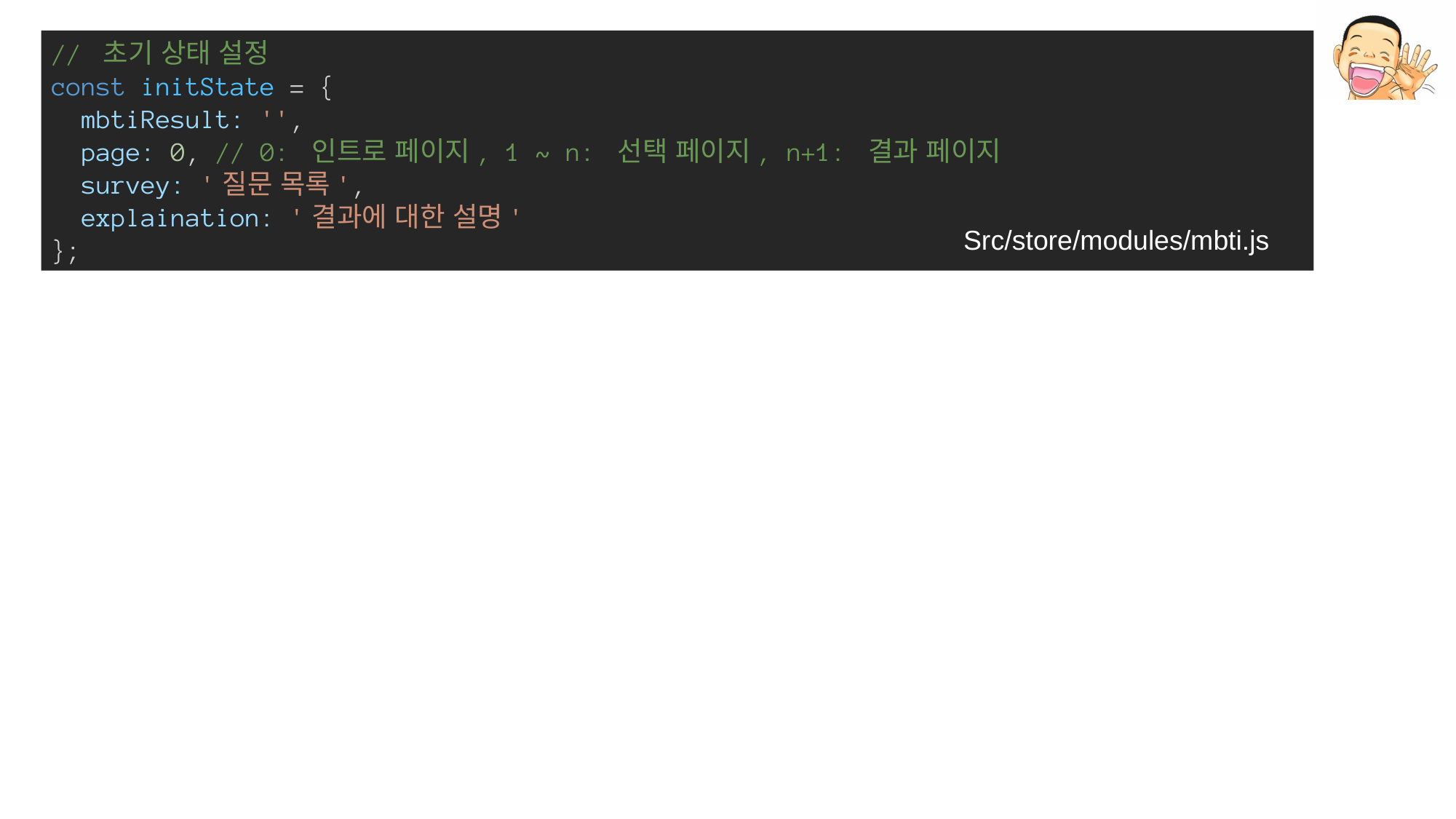

// 초기 상태 설정
const initState = {
  mbtiResult: '',
  page: 0, // 0: 인트로 페이지, 1 ~ n: 선택 페이지, n+1: 결과 페이지
  survey: '질문 목록',
  explaination: '결과에 대한 설명'
};
Src/store/modules/mbti.js